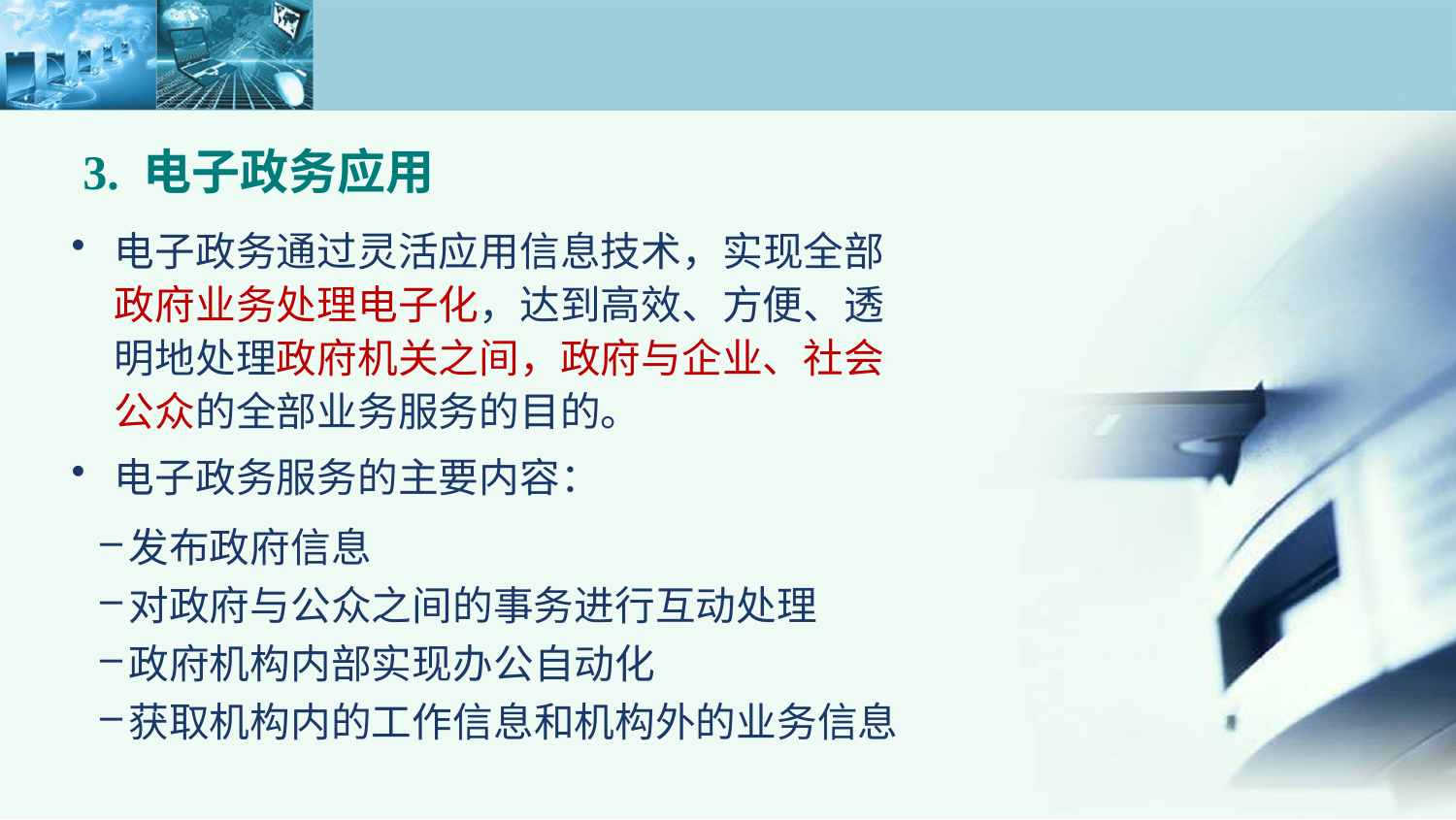

3. 电子政务应用
电子政务通过灵活应用信息技术，实现全部政府业务处理电子化，达到高效、方便、透明地处理政府机关之间，政府与企业、社会公众的全部业务服务的目的。
电子政务服务的主要内容：
发布政府信息
对政府与公众之间的事务进行互动处理
政府机构内部实现办公自动化
获取机构内的工作信息和机构外的业务信息